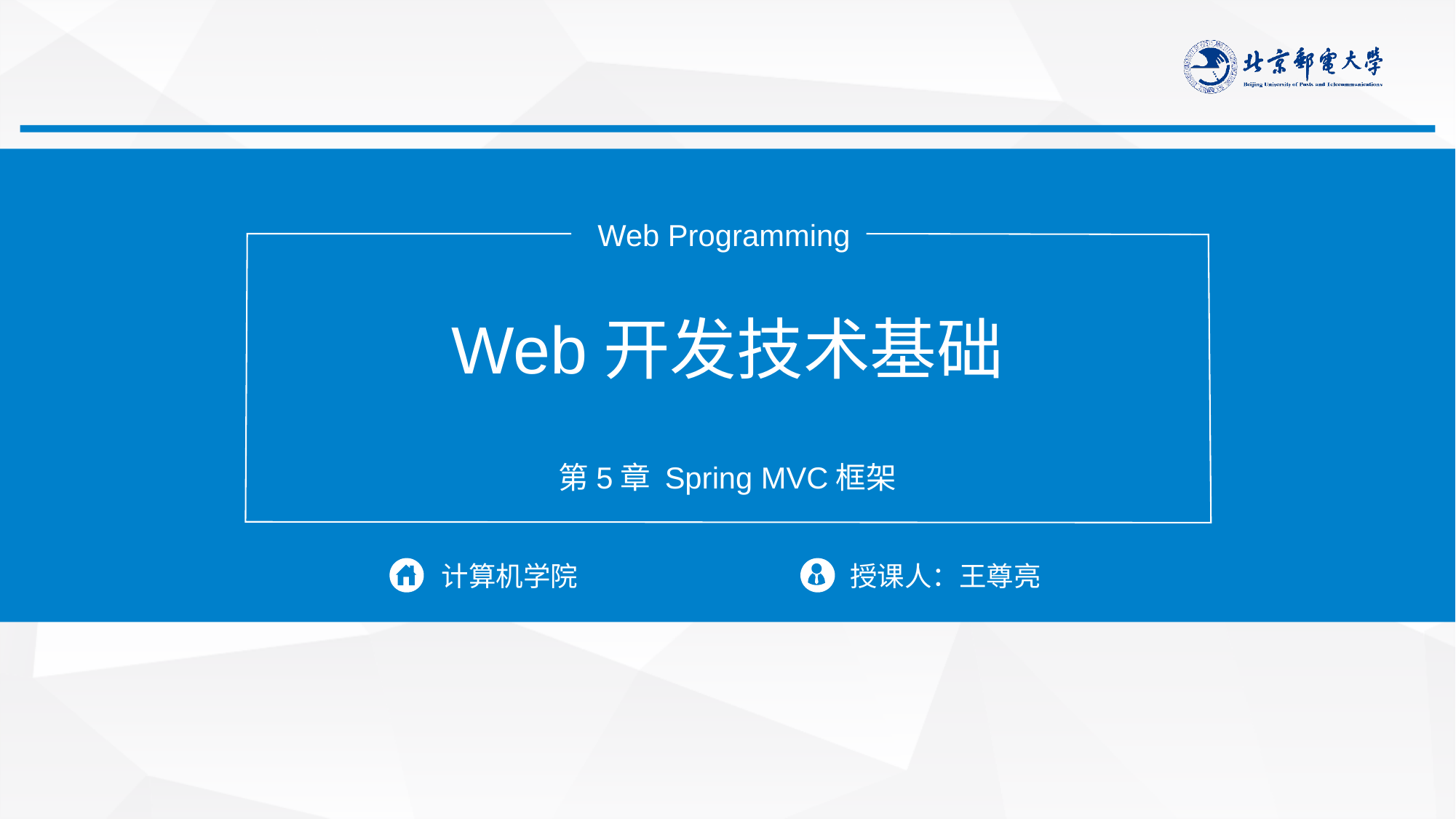

Web Programming

Web开发技术基础
第5章 Spring MVC框架
计算机学院
授课人：王尊亮